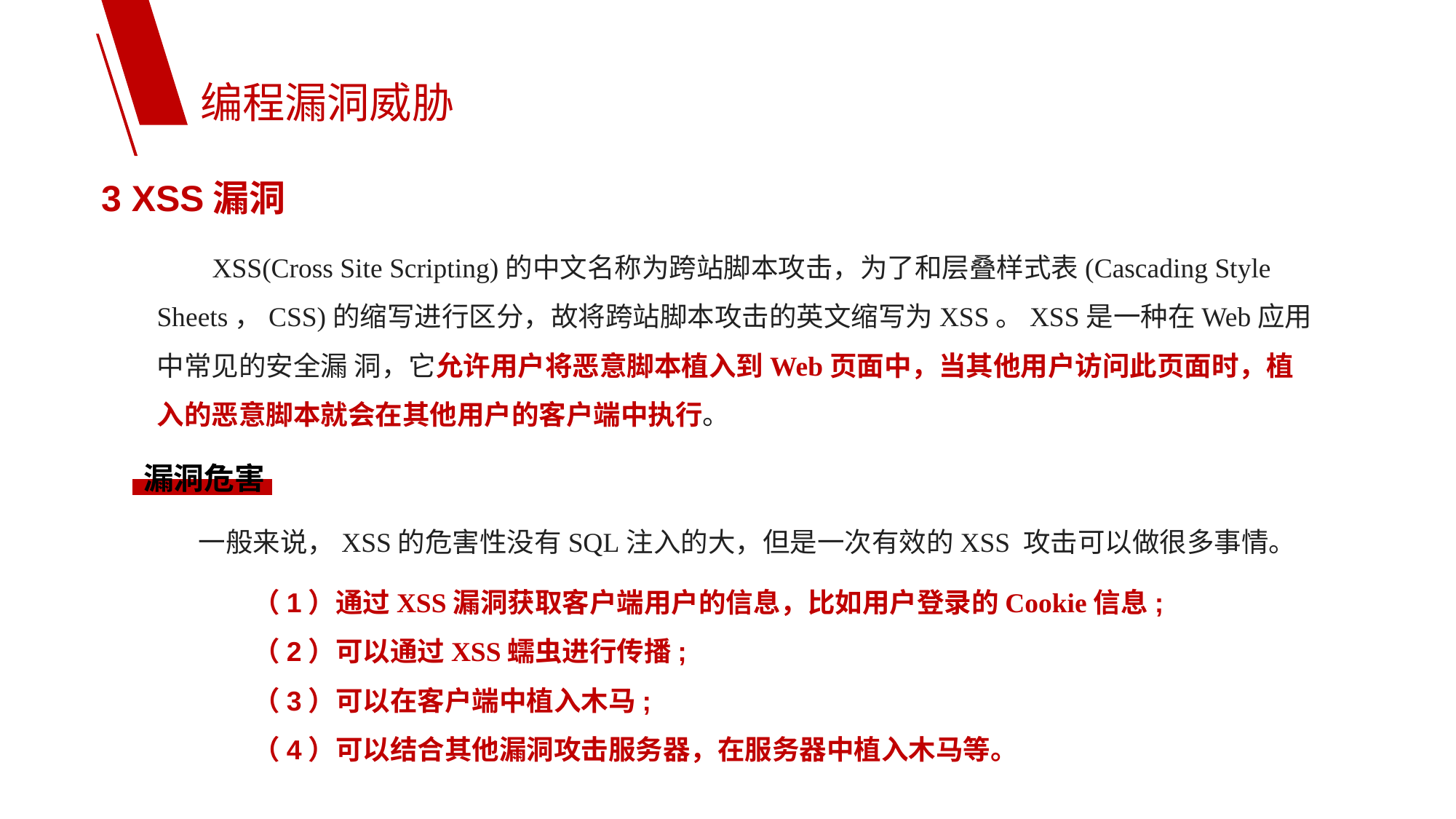

编程漏洞威胁
3 XSS漏洞

        XSS(Cross Site Scripting)的中文名称为跨站脚本攻击，为了和层叠样式表(Cascading Style Sheets，CSS)的缩写进行区分，故将跨站脚本攻击的英文缩写为XSS。XSS是一种在Web应用中常见的安全漏 洞，它允许用户将恶意脚本植入到Web页面中，当其他用户访问此页面时，植入的恶意脚本就会在其他用户的客户端中执行。
漏洞危害

一般来说，XSS的危害性没有SQL注入的大，但是一次有效的XSS 攻击可以做很多事情。
（1）通过XSS漏洞获取客户端用户的信息，比如用户登录的Cookie信息;
（2）可以通过XSS蠕虫进行传播;
（3）可以在客户端中植入木马;
（4）可以结合其他漏洞攻击服务器，在服务器中植入木马等。